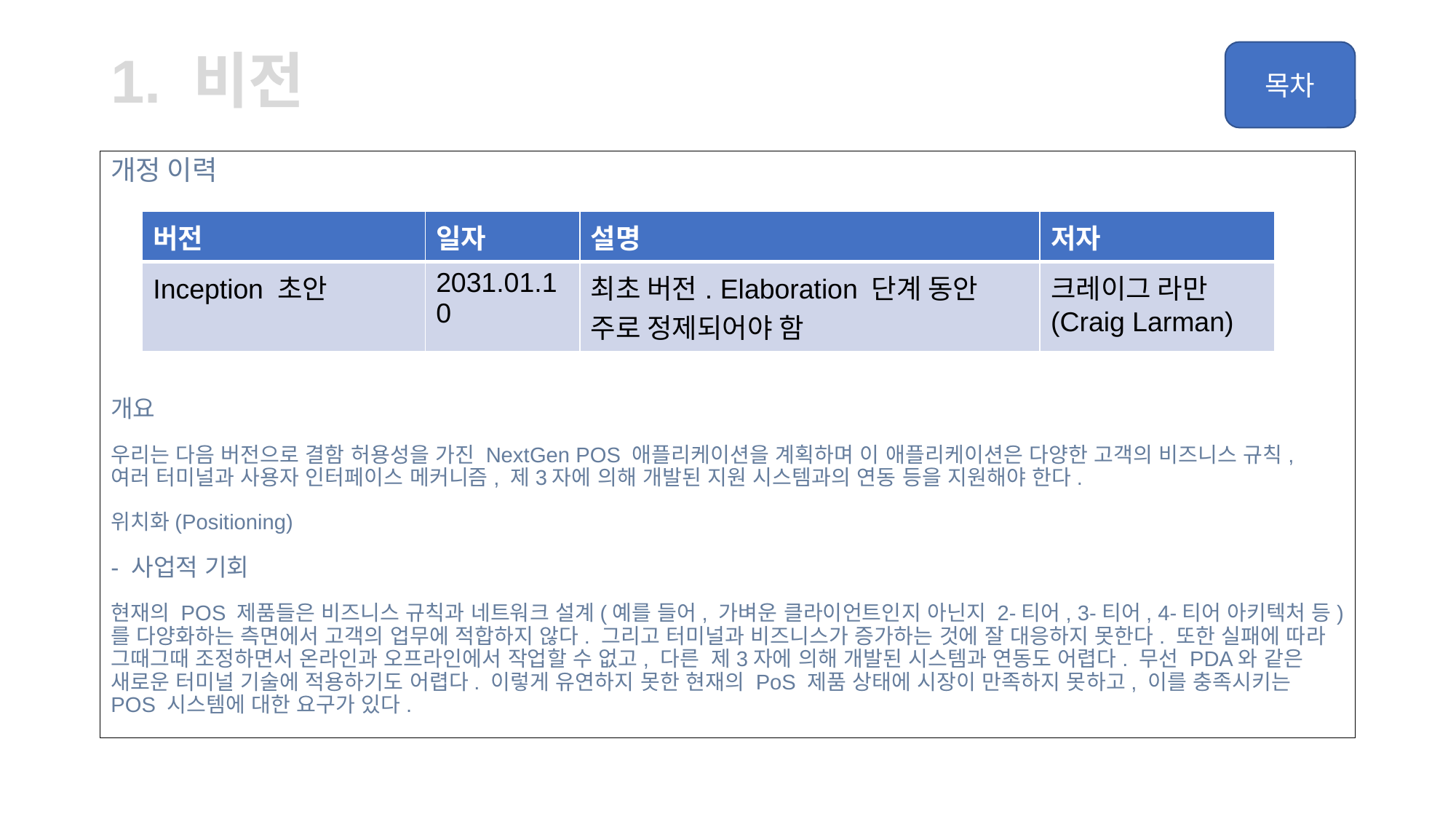

# 1. 비전
개정 이력

개요
우리는 다음 버전으로 결함 허용성을 가진 NextGen POS 애플리케이션을 계획하며 이 애플리케이션은 다양한 고객의 비즈니스 규칙, 여러 터미널과 사용자 인터페이스 메커니즘, 제3자에 의해 개발된 지원 시스템과의 연동 등을 지원해야 한다.
위치화(Positioning)
- 사업적 기회
현재의 POS 제품들은 비즈니스 규칙과 네트워크 설계(예를 들어, 가벼운 클라이언트인지 아닌지 2-티어, 3-티어, 4-티어 아키텍처 등)를 다양화하는 측면에서 고객의 업무에 적합하지 않다. 그리고 터미널과 비즈니스가 증가하는 것에 잘 대응하지 못한다. 또한 실패에 따라 그때그때 조정하면서 온라인과 오프라인에서 작업할 수 없고, 다른  제3자에 의해 개발된 시스템과 연동도 어렵다. 무선 PDA와 같은 새로운 터미널 기술에 적용하기도 어렵다. 이렇게 유연하지 못한 현재의 PoS 제품 상태에 시장이 만족하지 못하고, 이를 충족시키는 POS 시스템에 대한 요구가 있다.

| 버전 | 일자 | 설명 | 저자 |
| --- | --- | --- | --- |
| Inception 초안 | 2031.01.10 | 최초 버전. Elaboration 단계 동안 주로 정제되어야 함 | 크레이그 라만 (Craig Larman) |